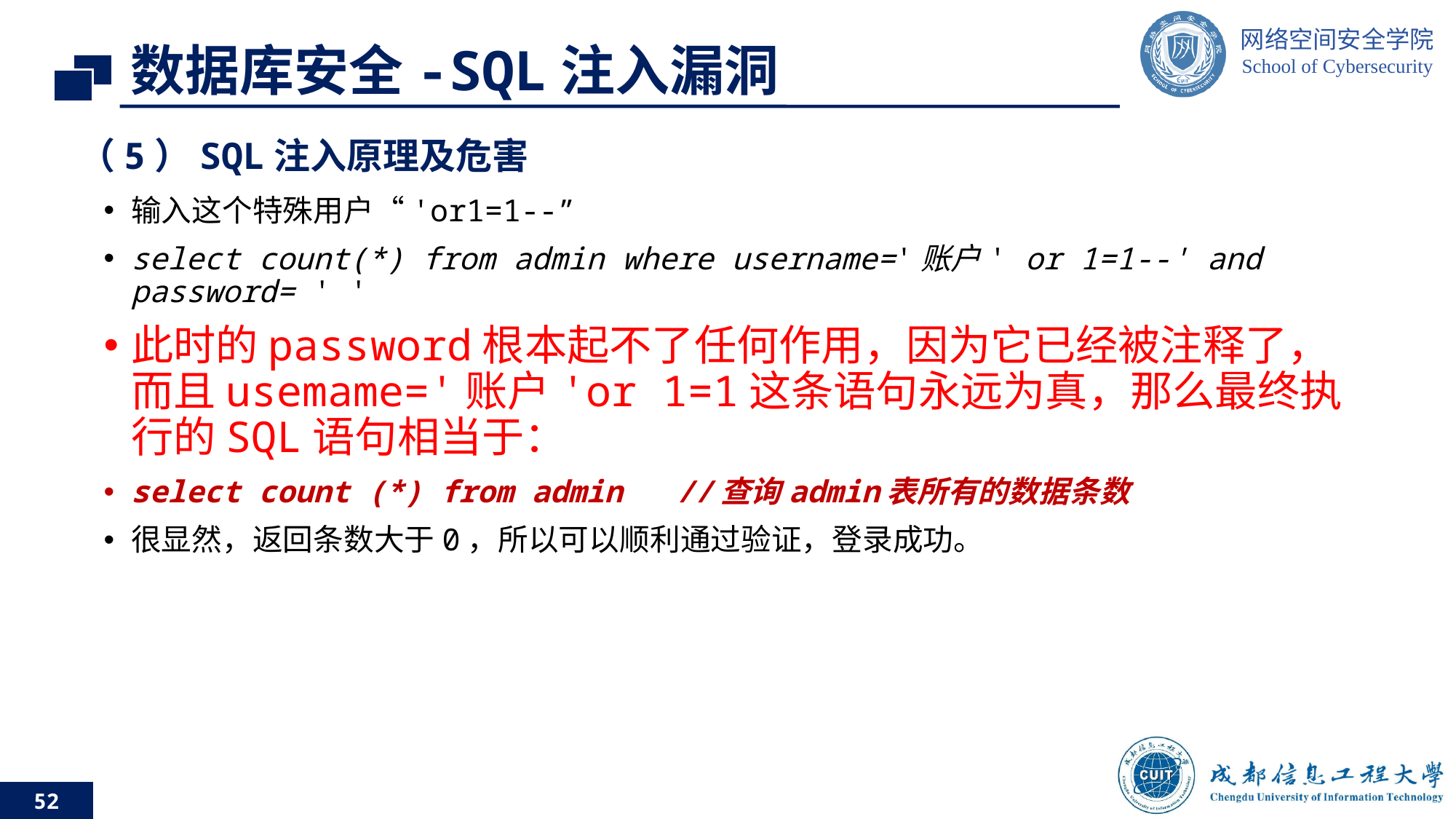

# 数据库安全-SQL注入漏洞
（5）SQL注入原理及危害

输入这个特殊用户“'or1=1--”
select count(*) from admin where username='账户' or 1=1--' and password= ' '
此时的password根本起不了任何作用，因为它已经被注释了，而且usemame='账户'or 1=1这条语句永远为真，那么最终执行的SQL语句相当于：
select count (*) from admin 	//查询admin表所有的数据条数
很显然，返回条数大于0，所以可以顺利通过验证，登录成功。
52